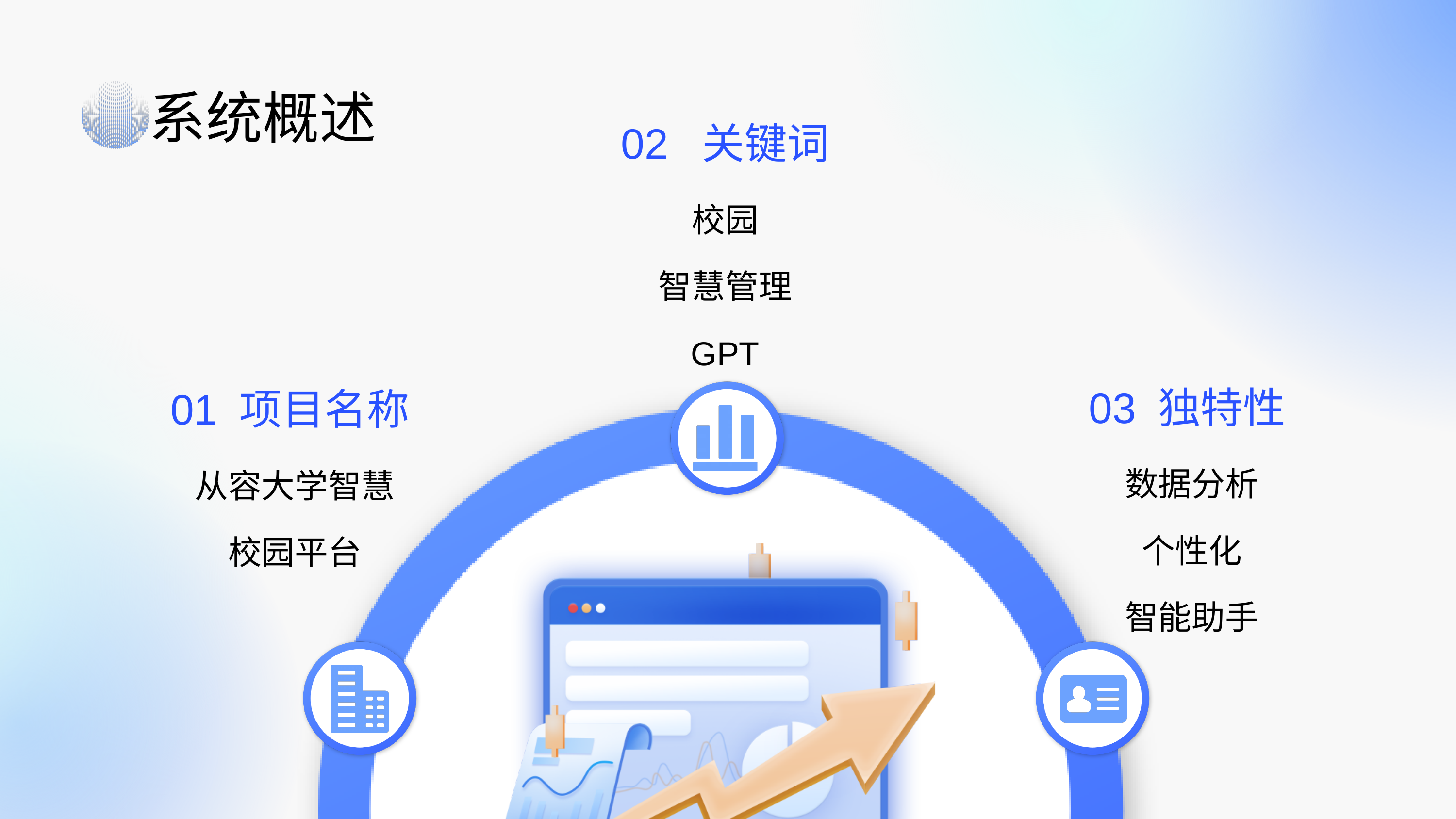

系统概述

02  关键词
校园
智慧管理
GPT

03 独特性
数据分析
个性化
智能助手
01 项目名称
从容大学智慧
校园平台